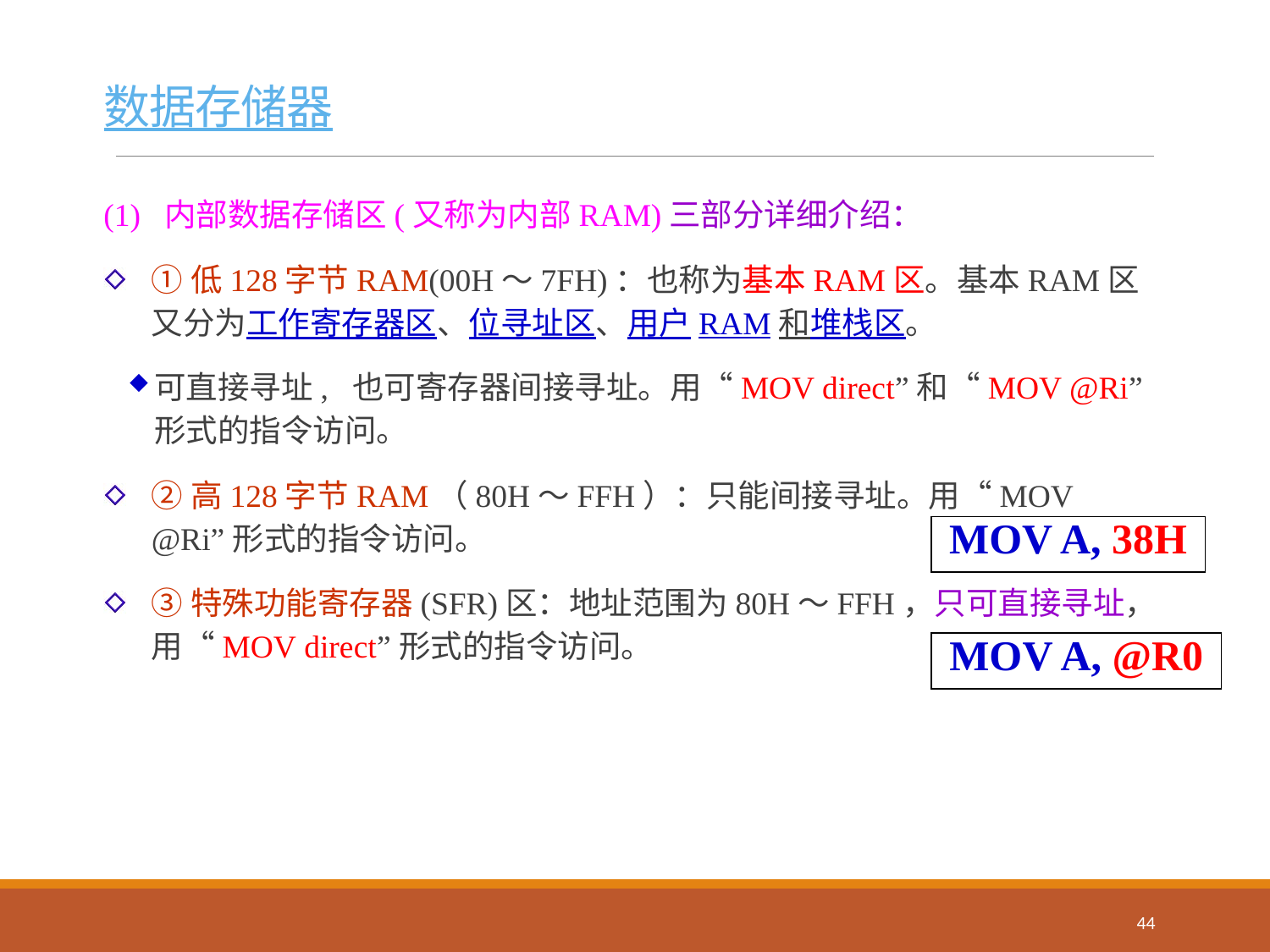

# 数据存储器
(1)  内部数据存储区(又称为内部RAM)三部分详细介绍：
①低128字节RAM(00H～7FH)：也称为基本RAM区。基本RAM区又分为工作寄存器区、位寻址区、用户RAM和堆栈区。
可直接寻址,  也可寄存器间接寻址。用“MOV direct”和“MOV @Ri” 形式的指令访问。
②高128字节RAM（80H～FFH）：只能间接寻址。用“MOV @Ri”形式的指令访问。
③特殊功能寄存器(SFR)区：地址范围为80H～FFH，只可直接寻址，用“MOV direct”形式的指令访问。

| MOV A, 38H |
| --- |
| MOV A, @R0 |
| --- |
44